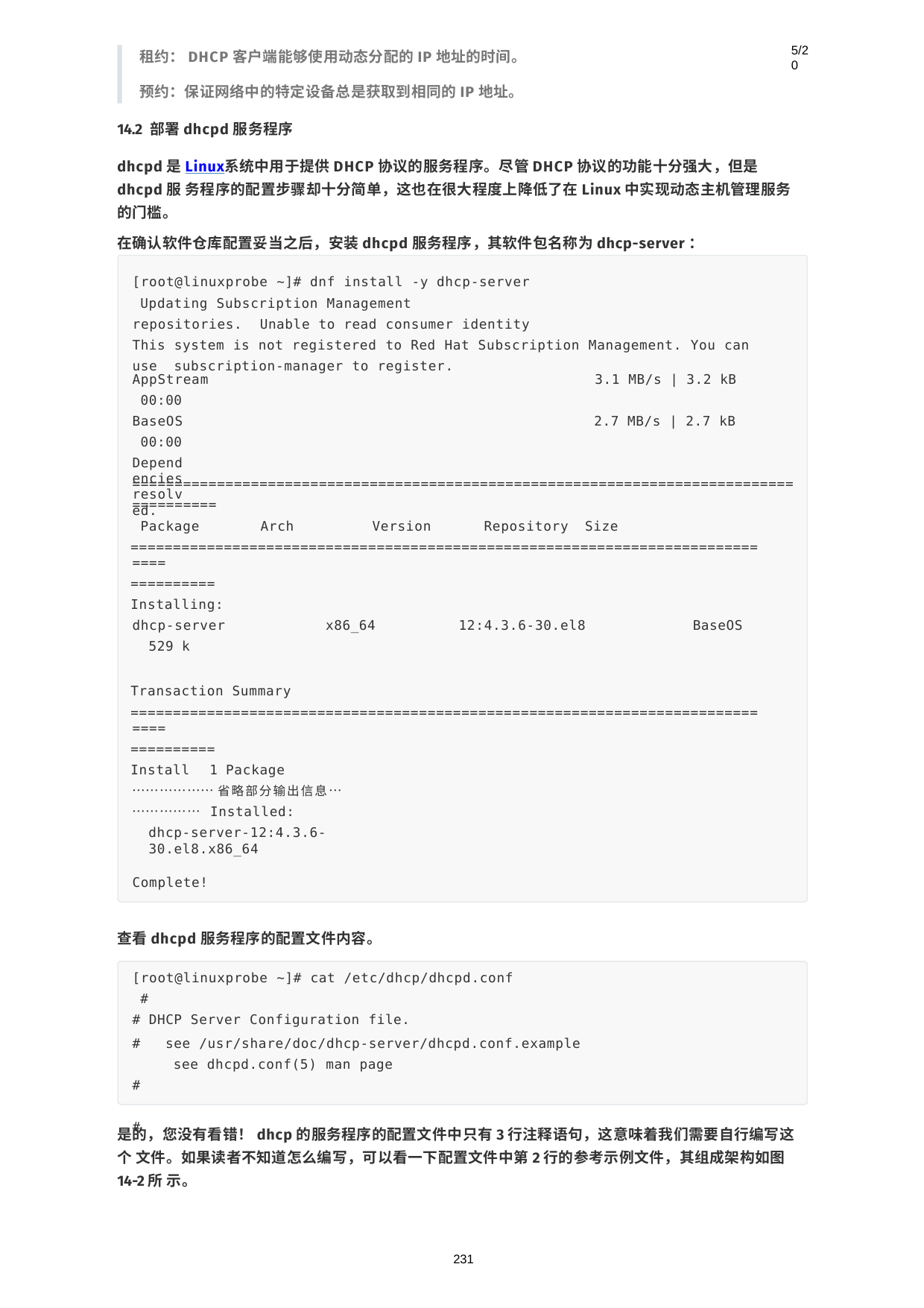

5/20

租约：DHCP客户端能够使用动态分配的IP地址的时间。
预约：保证网络中的特定设备总是获取到相同的IP地址。
14.2 部署dhcpd服务程序
dhcpd是Linux系统中用于提供DHCP协议的服务程序。尽管DHCP协议的功能十分强大，但是dhcpd服 务程序的配置步骤却十分简单，这也在很大程度上降低了在Linux中实现动态主机管理服务的门槛。

在确认软件仓库配置妥当之后，安装dhcpd服务程序，其软件包名称为dhcp-server：

[root@linuxprobe ~]# dnf install -y dhcp-server  Updating Subscription Management repositories.  Unable to read consumer identity
This system is not registered to Red Hat Subscription Management. You can use  subscription-manager to register.

AppStream  00:00
BaseOS  00:00
Dependencies resolved.
3.1 MB/s | 3.2 kB
2.7 MB/s | 2.7 kB
==============================================================================
==========
Package	Arch	Version	Repository  Size
==============================================================================
==========
Installing:
dhcp-server	x86_64	12:4.3.6-30.el8	BaseOS
529 k

Transaction Summary
==============================================================================
==========
Install	1 Package
………………省略部分输出信息………………  Installed:
dhcp-server-12:4.3.6-30.el8.x86_64
Complete!

查看dhcpd服务程序的配置文件内容。

[root@linuxprobe ~]# cat /etc/dhcp/dhcpd.conf  #
# DHCP Server Configuration file.

#  #  #
see /usr/share/doc/dhcp-server/dhcpd.conf.example  see dhcpd.conf(5) man page
是的，您没有看错！dhcp的服务程序的配置文件中只有3行注释语句，这意味着我们需要自行编写这个 文件。如果读者不知道怎么编写，可以看一下配置文件中第2行的参考示例文件，其组成架构如图14-2所 示。
231